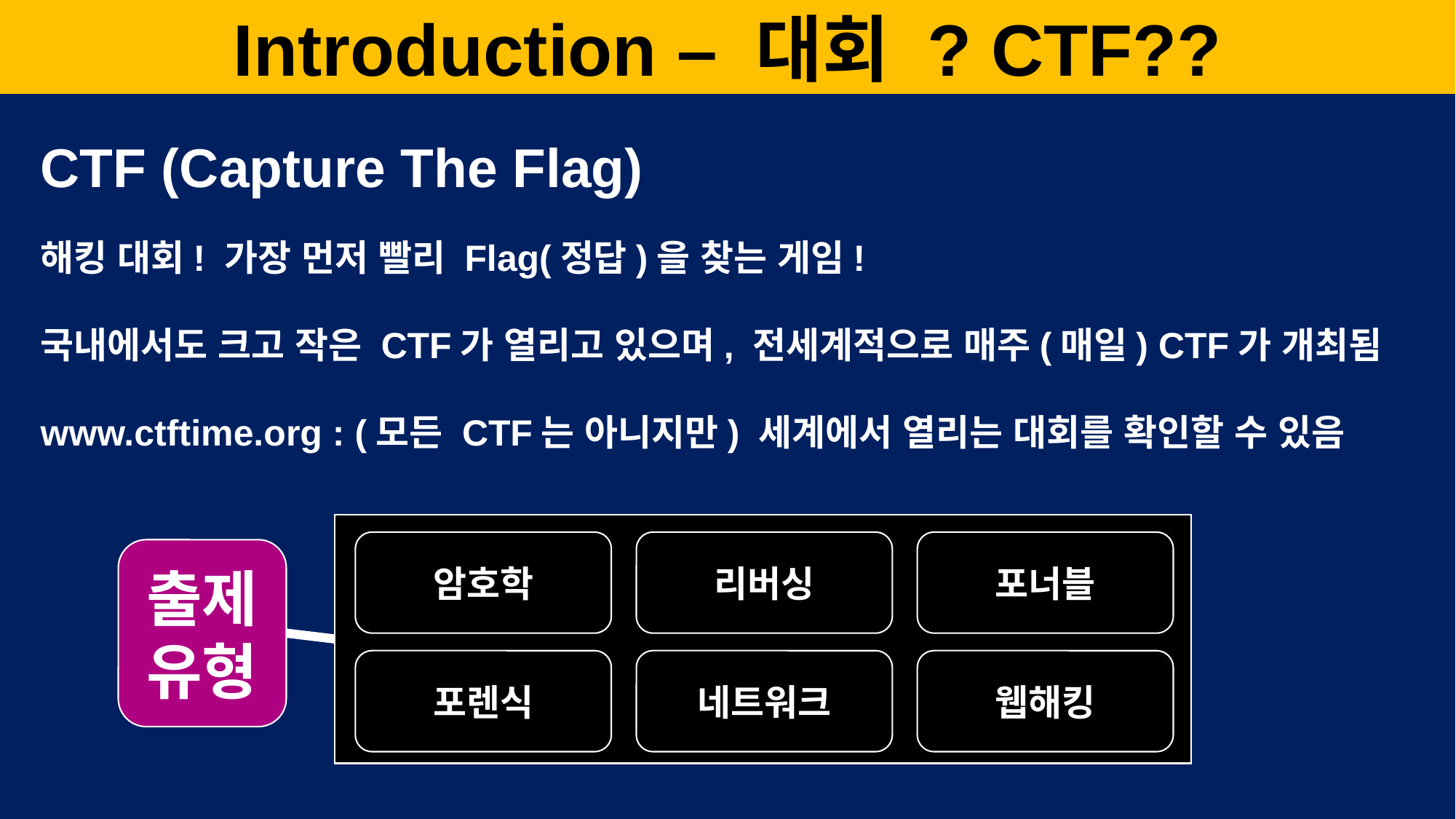

Introduction – 대회 ? CTF??
CTF (Capture The Flag)

해킹 대회! 가장 먼저 빨리 Flag(정답)을 찾는 게임!

국내에서도 크고 작은 CTF가 열리고 있으며, 전세계적으로 매주(매일) CTF가 개최됨

www.ctftime.org : (모든 CTF는 아니지만) 세계에서 열리는 대회를 확인할 수 있음

암호학
리버싱
포너블
포렌식
웹해킹
네트워크
출제
유형